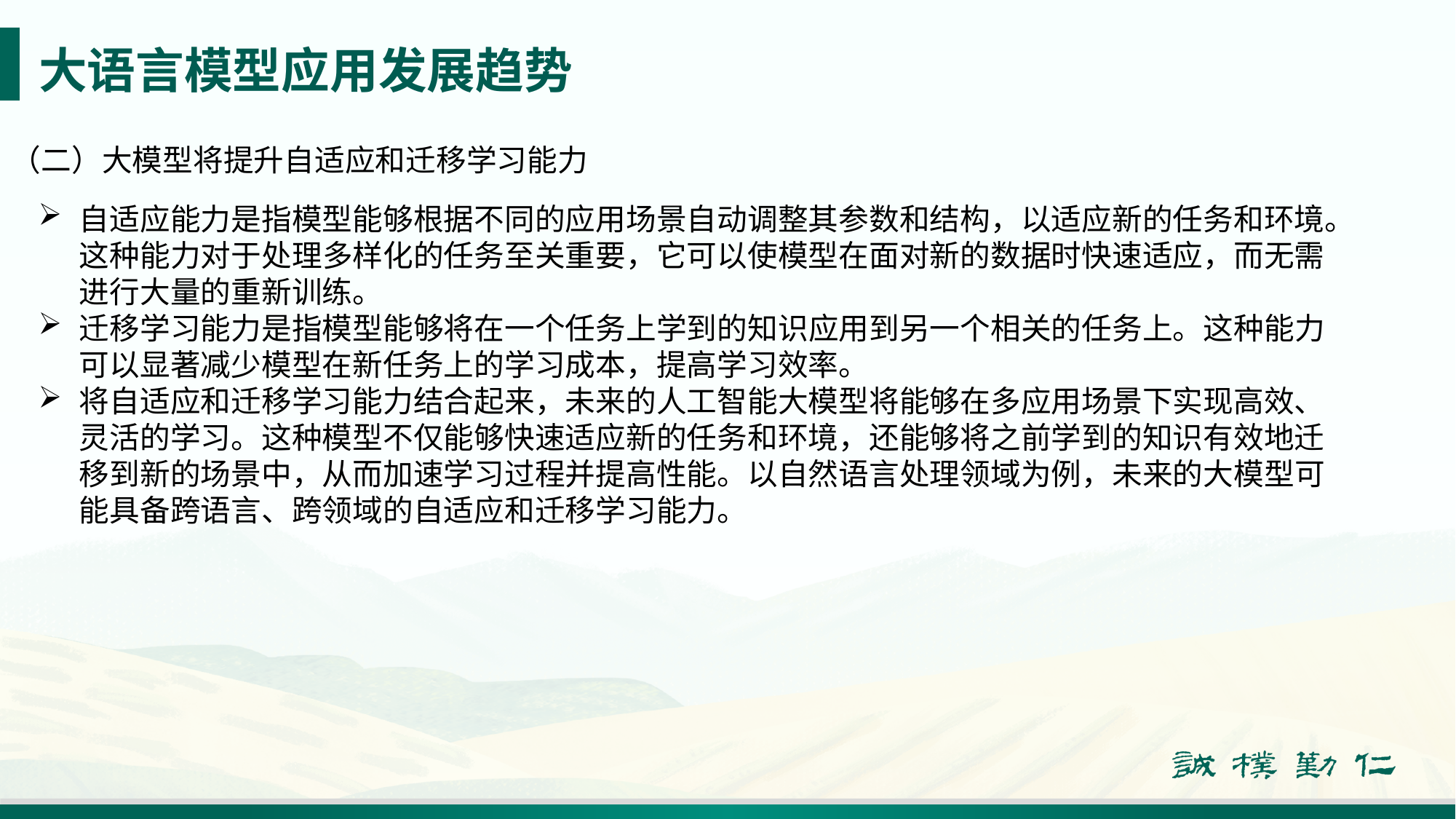

# 大语言模型应用发展趋势
（二）大模型将提升自适应和迁移学习能力
自适应能力是指模型能够根据不同的应用场景自动调整其参数和结构，以适应新的任务和环境。这种能力对于处理多样化的任务至关重要，它可以使模型在面对新的数据时快速适应，而无需进行大量的重新训练。
迁移学习能力是指模型能够将在一个任务上学到的知识应用到另一个相关的任务上。这种能力可以显著减少模型在新任务上的学习成本，提高学习效率。
将自适应和迁移学习能力结合起来，未来的人工智能大模型将能够在多应用场景下实现高效、灵活的学习。这种模型不仅能够快速适应新的任务和环境，还能够将之前学到的知识有效地迁移到新的场景中，从而加速学习过程并提高性能。以自然语言处理领域为例，未来的大模型可能具备跨语言、跨领域的自适应和迁移学习能力。